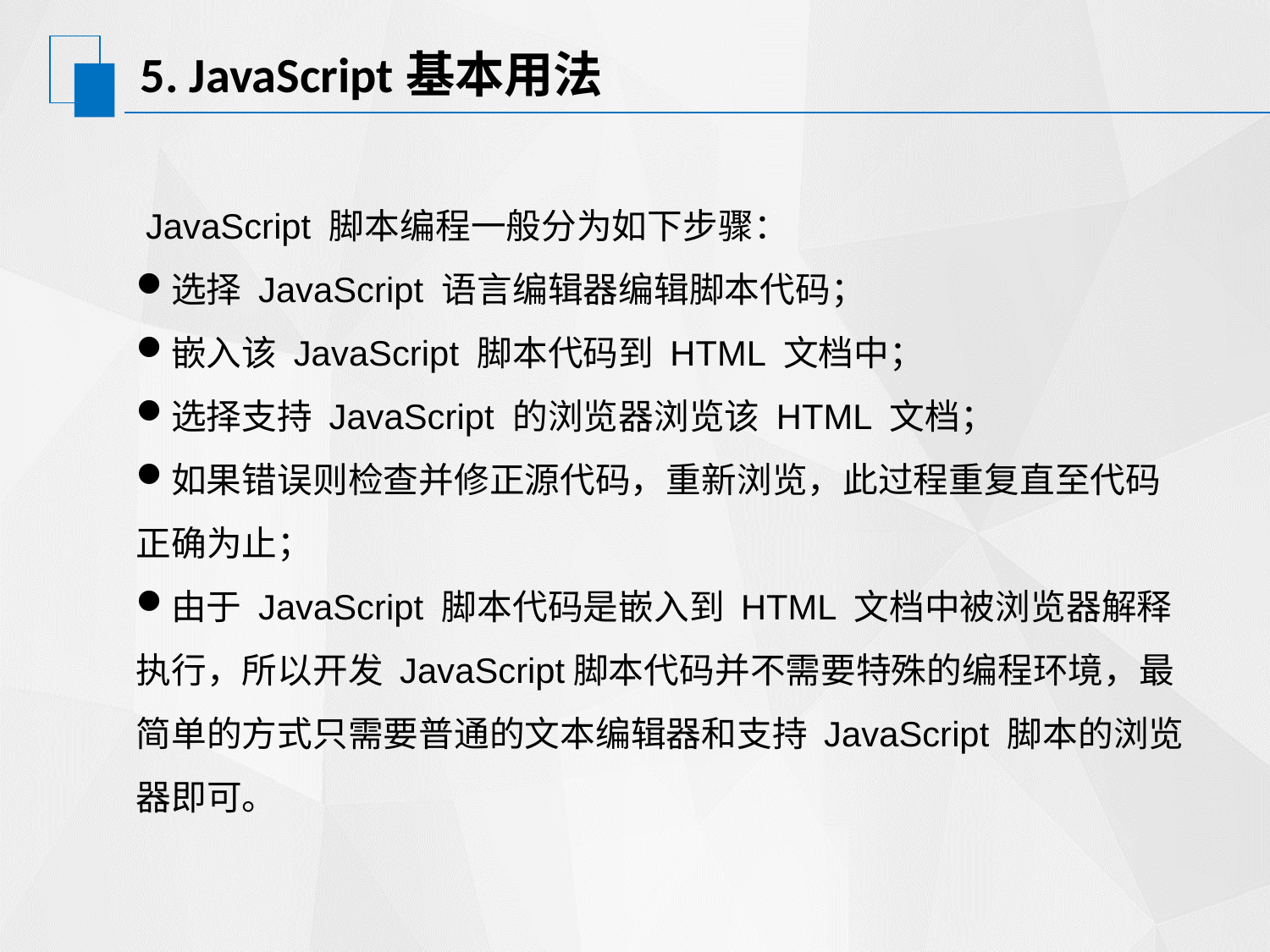

# 5. JavaScript基本用法
 JavaScript 脚本编程一般分为如下步骤：
选择 JavaScript 语言编辑器编辑脚本代码；
嵌入该 JavaScript 脚本代码到 HTML 文档中；
选择支持 JavaScript 的浏览器浏览该 HTML 文档；
如果错误则检查并修正源代码，重新浏览，此过程重复直至代码正确为止；
由于 JavaScript 脚本代码是嵌入到 HTML 文档中被浏览器解释执行，所以开发 JavaScript脚本代码并不需要特殊的编程环境，最简单的方式只需要普通的文本编辑器和支持 JavaScript 脚本的浏览器即可。